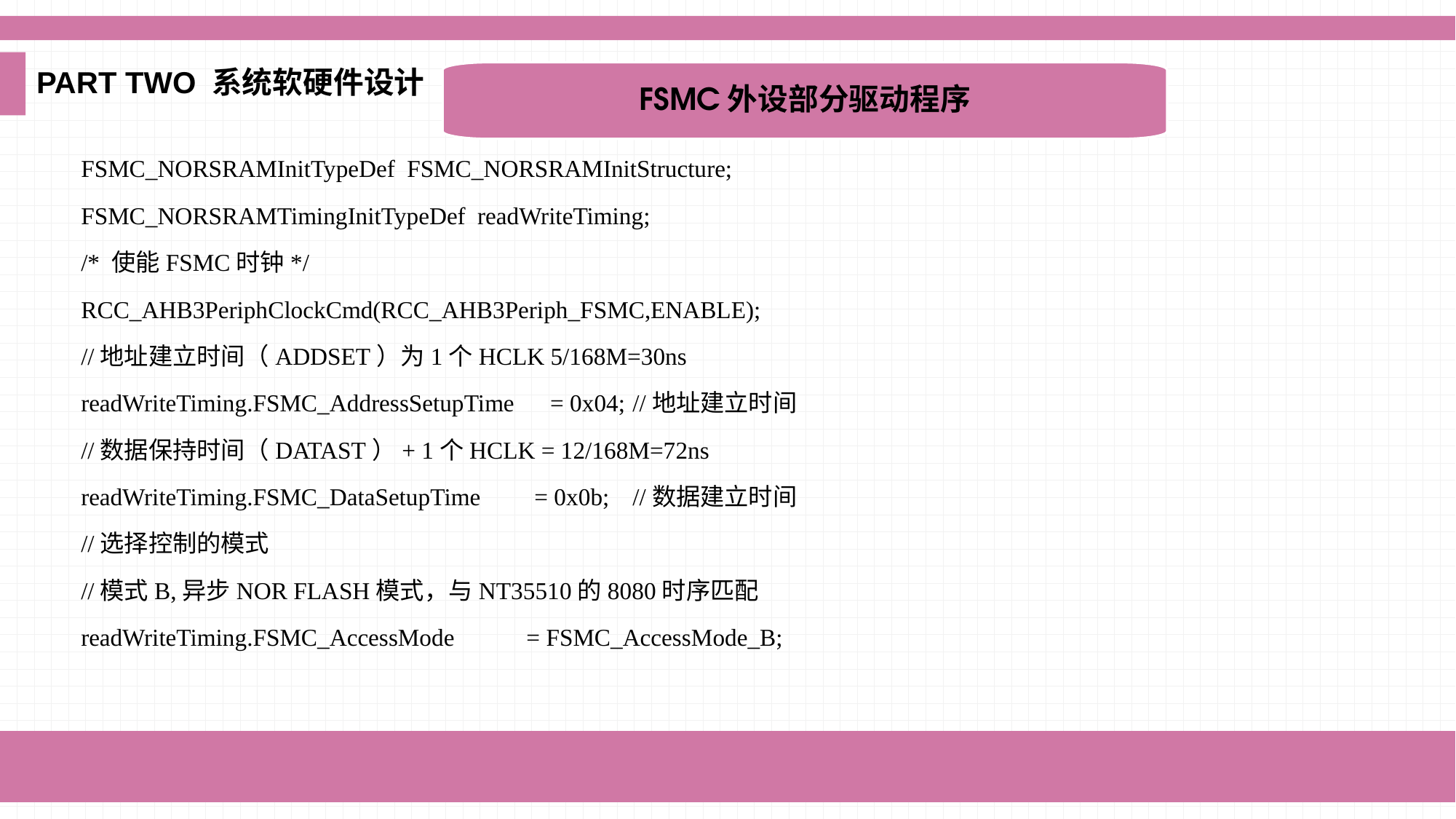

PART TWO 系统软硬件设计
FSMC外设部分驱动程序
FSMC_NORSRAMInitTypeDef  FSMC_NORSRAMInitStructure;
FSMC_NORSRAMTimingInitTypeDef  readWriteTiming;
/* 使能FSMC时钟*/
RCC_AHB3PeriphClockCmd(RCC_AHB3Periph_FSMC,ENABLE);
//地址建立时间（ADDSET）为1个HCLK 5/168M=30ns
readWriteTiming.FSMC_AddressSetupTime      = 0x04;	 //地址建立时间
//数据保持时间（DATAST）+ 1个HCLK = 12/168M=72ns
readWriteTiming.FSMC_DataSetupTime         = 0x0b;	 //数据建立时间
//选择控制的模式
//模式B,异步NOR FLASH模式，与NT35510的8080时序匹配
readWriteTiming.FSMC_AccessMode            = FSMC_AccessMode_B;